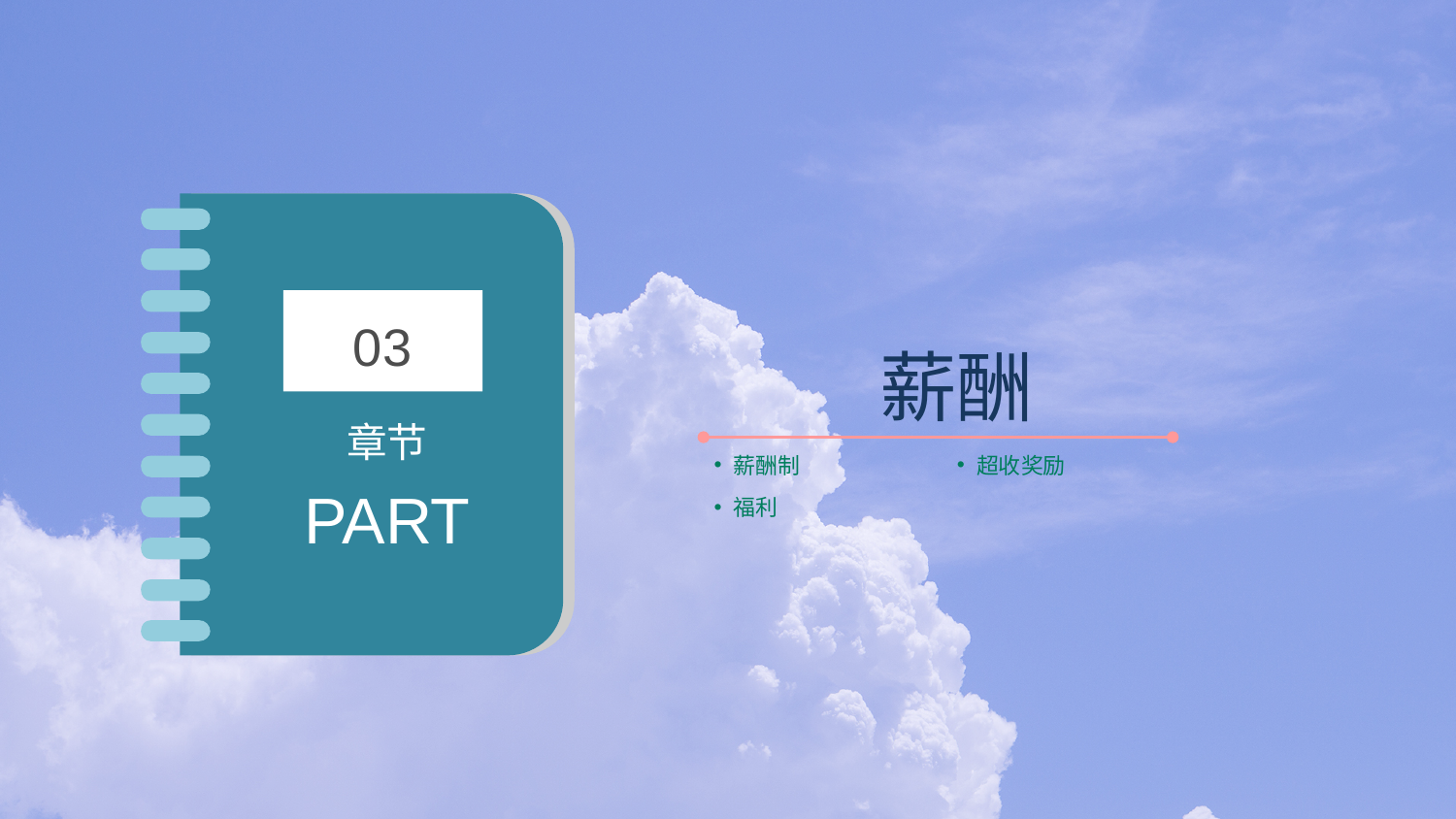

03
章节
PART
薪酬
薪酬制
超收奖励
福利